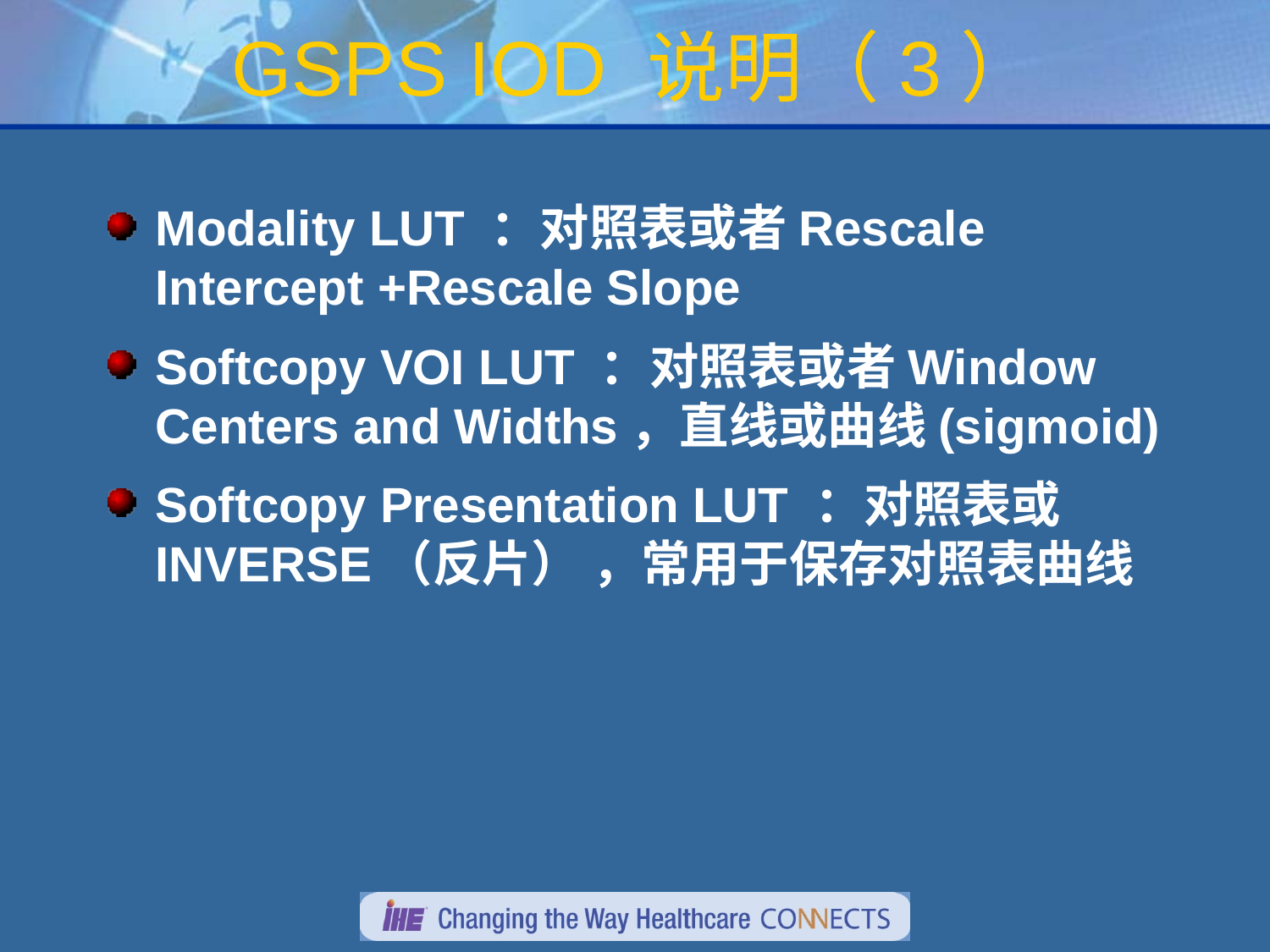

# GSPS IOD 说明（3）
Modality LUT ：对照表或者Rescale Intercept +Rescale Slope
Softcopy VOI LUT ：对照表或者Window Centers and Widths，直线或曲线(sigmoid)
Softcopy Presentation LUT ：对照表或INVERSE（反片） ，常用于保存对照表曲线